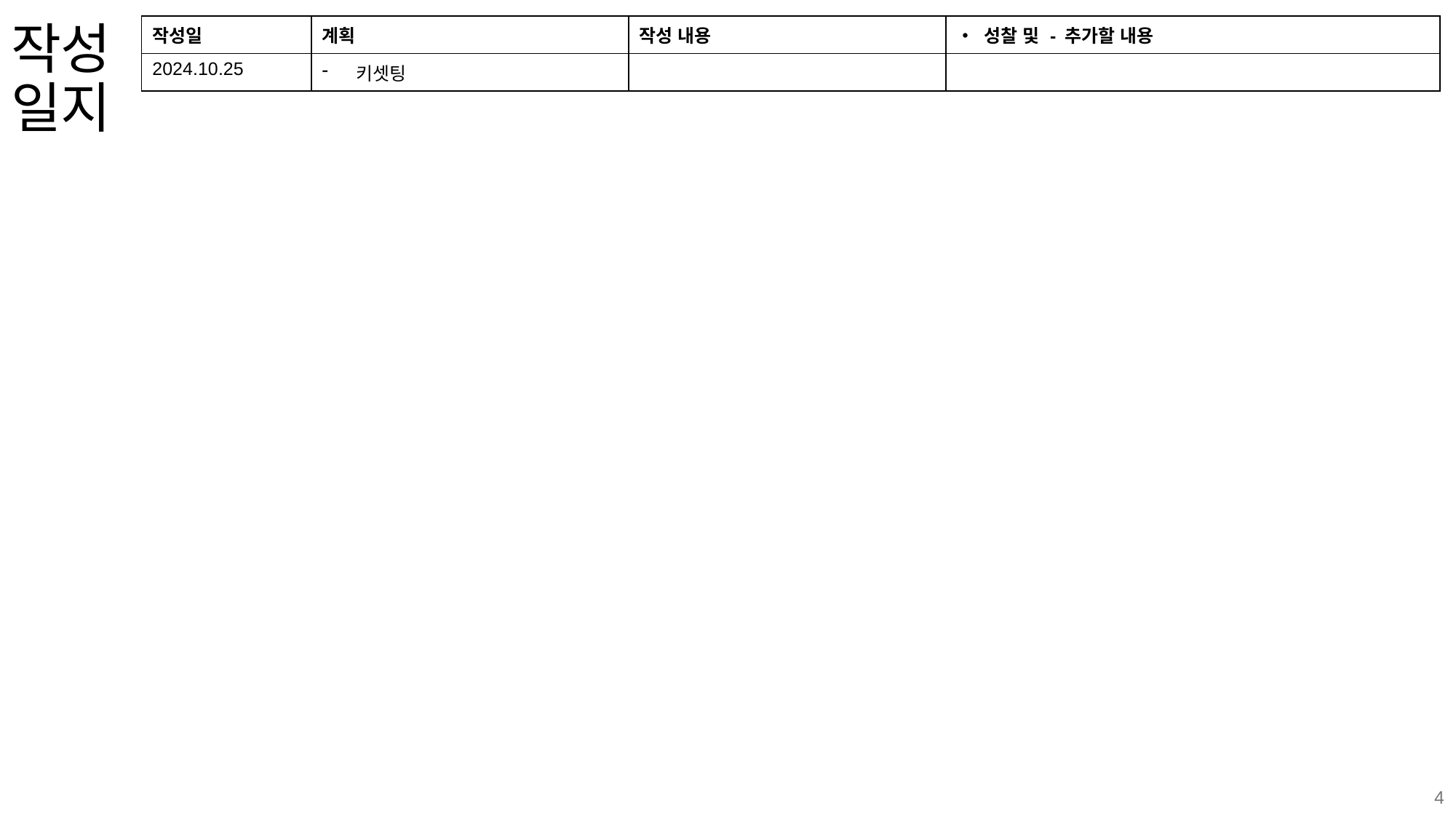

| 작성일 | 계획 | 작성 내용 | • 성찰 및 - 추가할 내용 |
| --- | --- | --- | --- |
| 2024.10.25 | 키셋팅 |  |  |

# 작성 일지
4